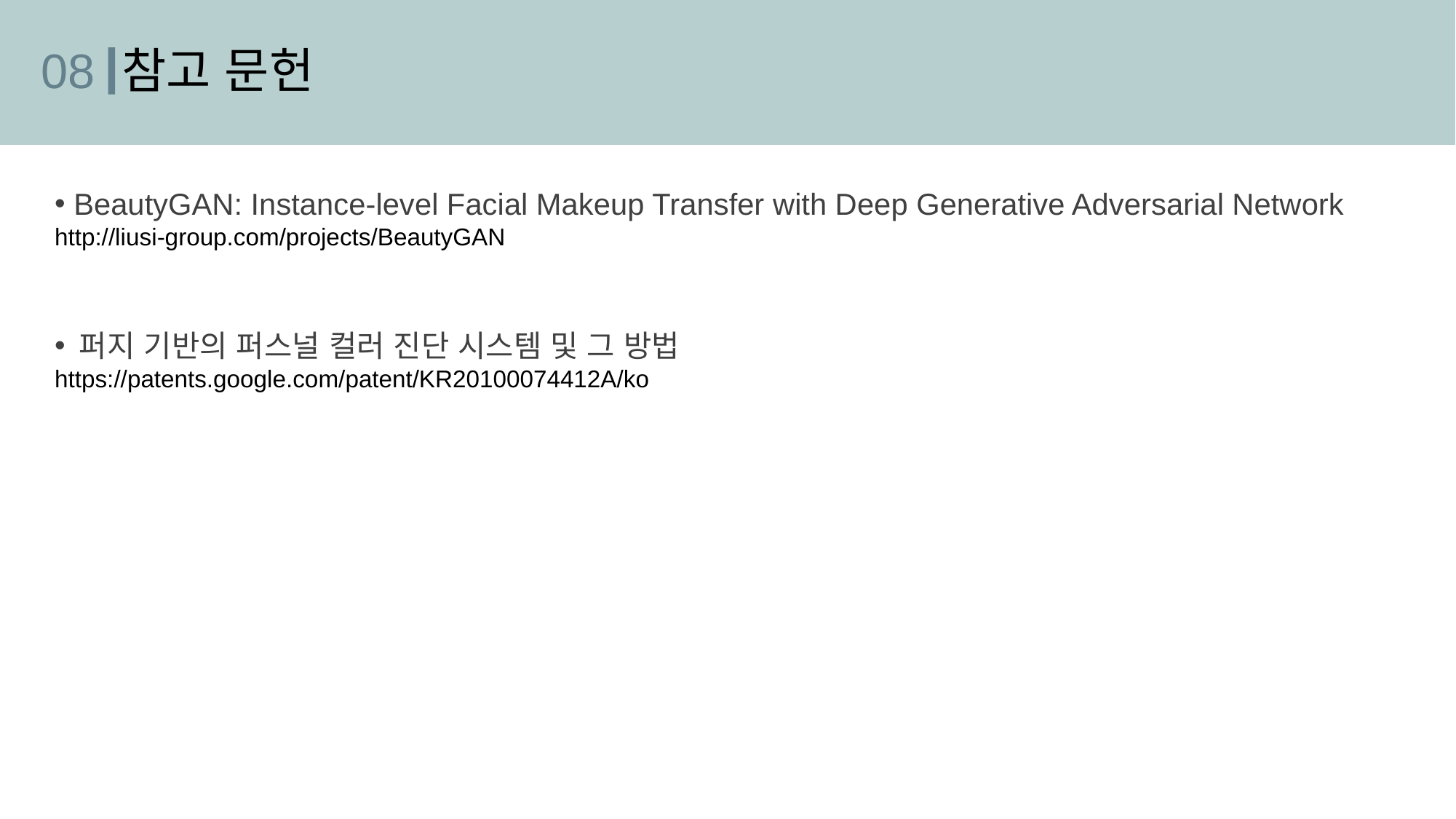

08
참고 문헌

 BeautyGAN: Instance-level Facial Makeup Transfer with Deep Generative Adversarial Network
http://liusi-group.com/projects/BeautyGAN
 퍼지 기반의 퍼스널 컬러 진단 시스템 및 그 방법
https://patents.google.com/patent/KR20100074412A/ko